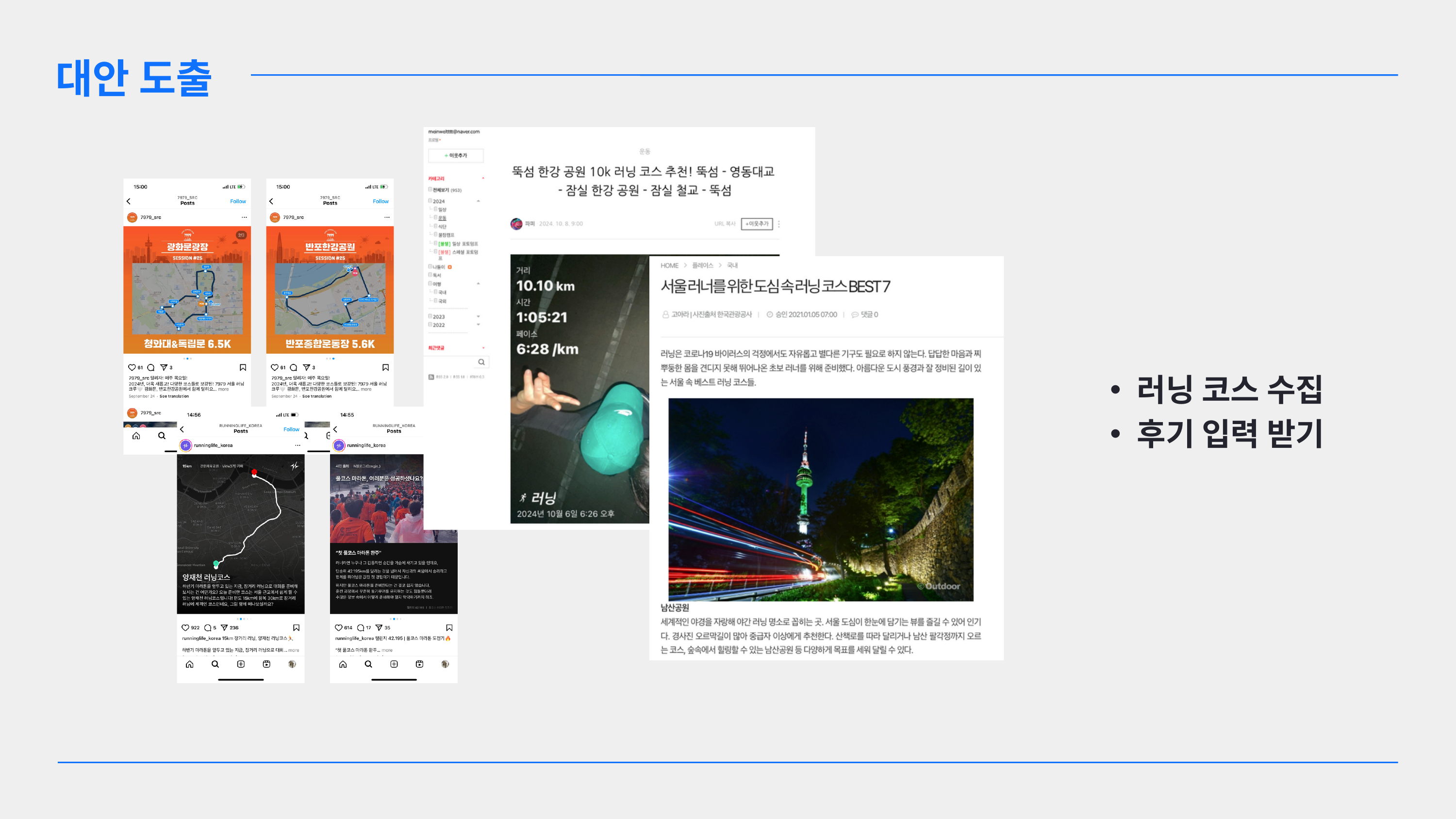

대안 도출

러닝 코스 수집
후기 입력 받기